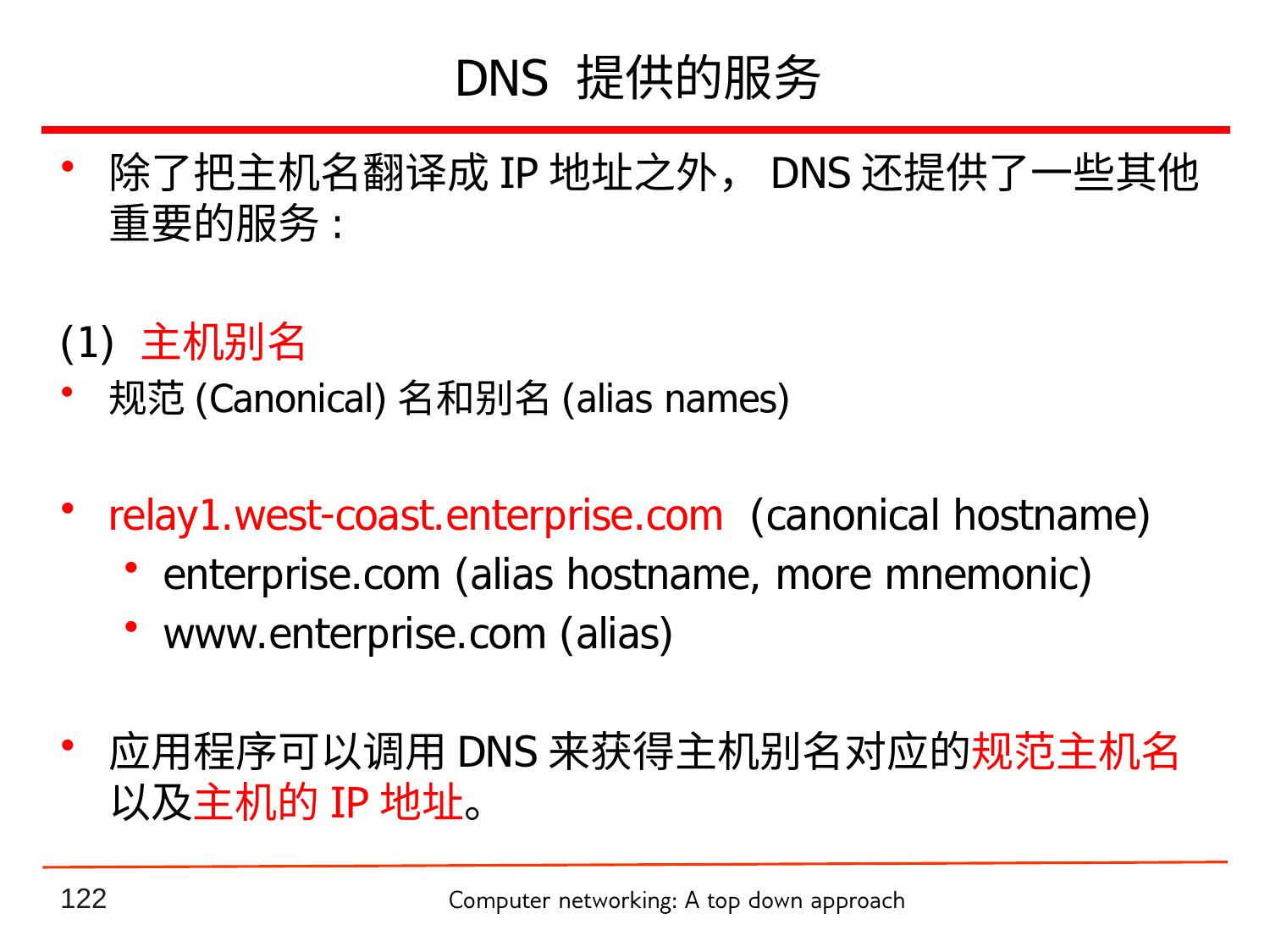

# DNS 提供的服务
除了把主机名翻译成IP地址之外，DNS还提供了一些其他重要的服务:

(1) 主机别名
规范(Canonical)名和别名(alias names)

relay1.west-coast.enterprise.com  (canonical hostname)
enterprise.com (alias hostname, more mnemonic)
www.enterprise.com (alias)

应用程序可以调用DNS来获得主机别名对应的规范主机名以及主机的IP地址。
Computer networking: A top down approach